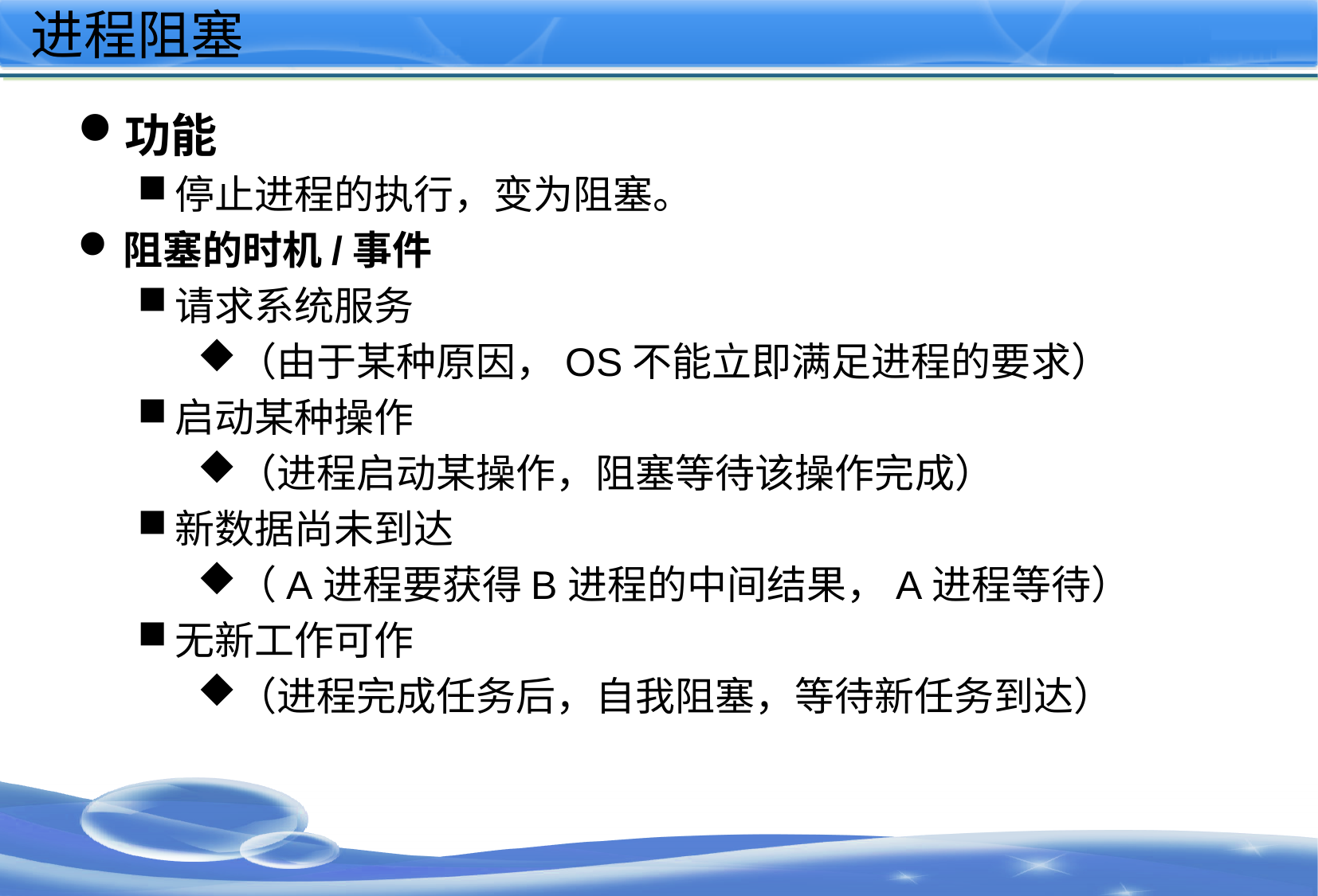

# 进程阻塞
功能
停止进程的执行，变为阻塞。
阻塞的时机/事件
请求系统服务
（由于某种原因，OS不能立即满足进程的要求）
启动某种操作
（进程启动某操作，阻塞等待该操作完成）
新数据尚未到达
（A进程要获得B进程的中间结果，A进程等待）
无新工作可作
（进程完成任务后，自我阻塞，等待新任务到达）